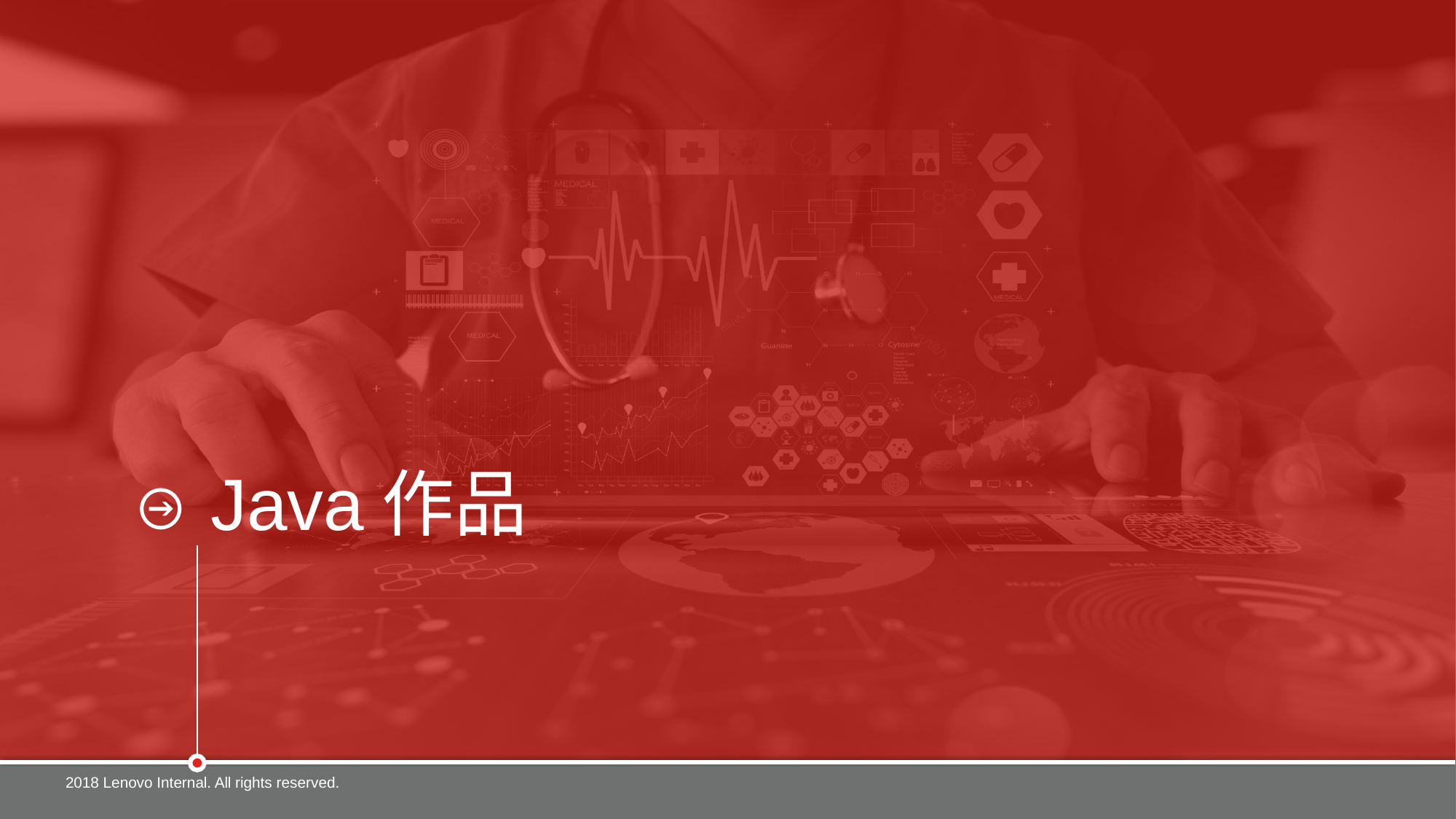

# Java作品

2018 Lenovo Internal. All rights reserved.